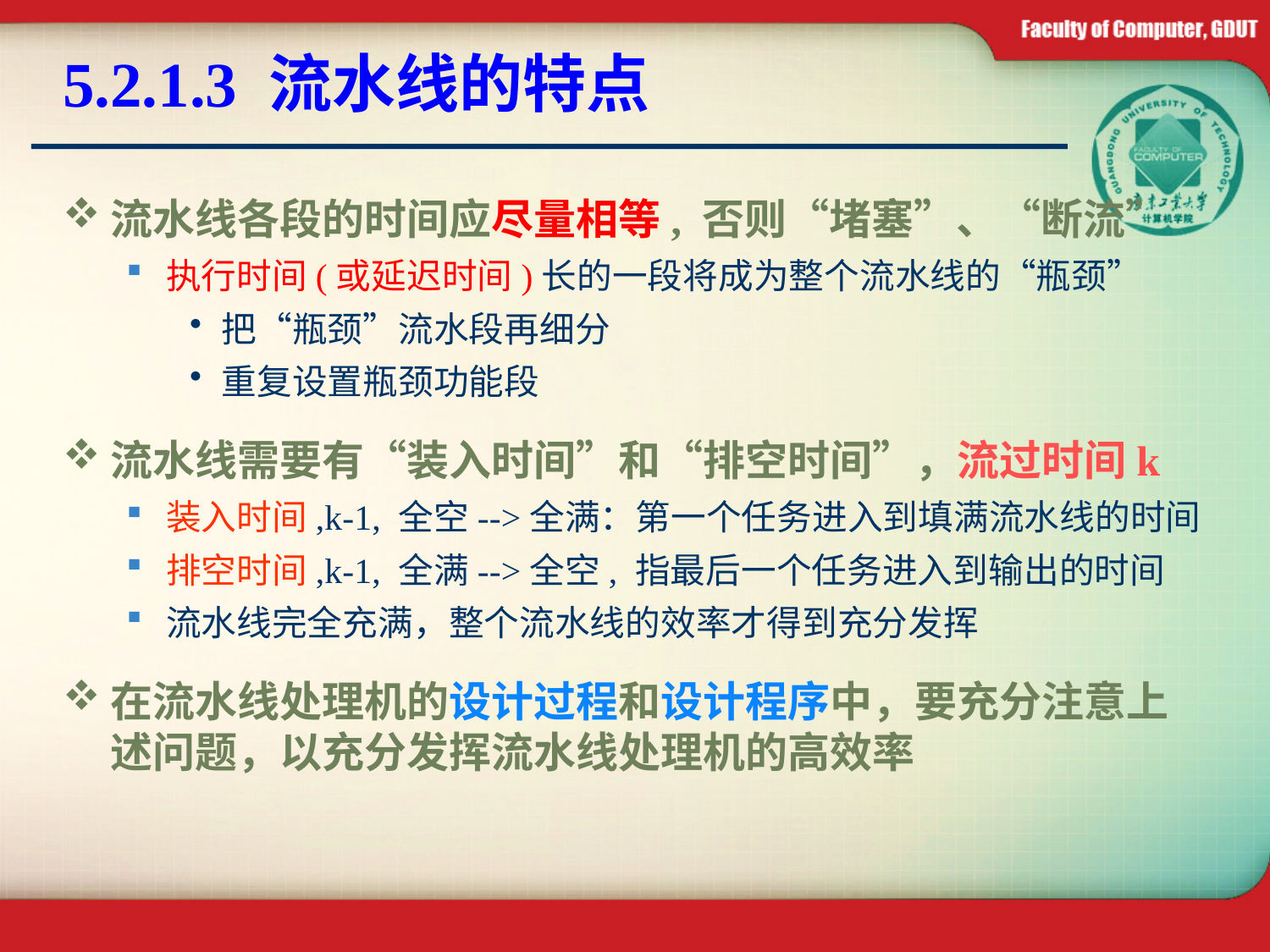

# 5.2.1.3 流水线的特点
流水线各段的时间应尽量相等, 否则“堵塞”、“断流”
执行时间(或延迟时间)长的一段将成为整个流水线的“瓶颈”
把“瓶颈”流水段再细分
重复设置瓶颈功能段
流水线需要有“装入时间”和“排空时间”，流过时间k
装入时间,k-1, 全空-->全满：第一个任务进入到填满流水线的时间
排空时间,k-1, 全满-->全空, 指最后一个任务进入到输出的时间
流水线完全充满，整个流水线的效率才得到充分发挥
在流水线处理机的设计过程和设计程序中，要充分注意上述问题，以充分发挥流水线处理机的高效率